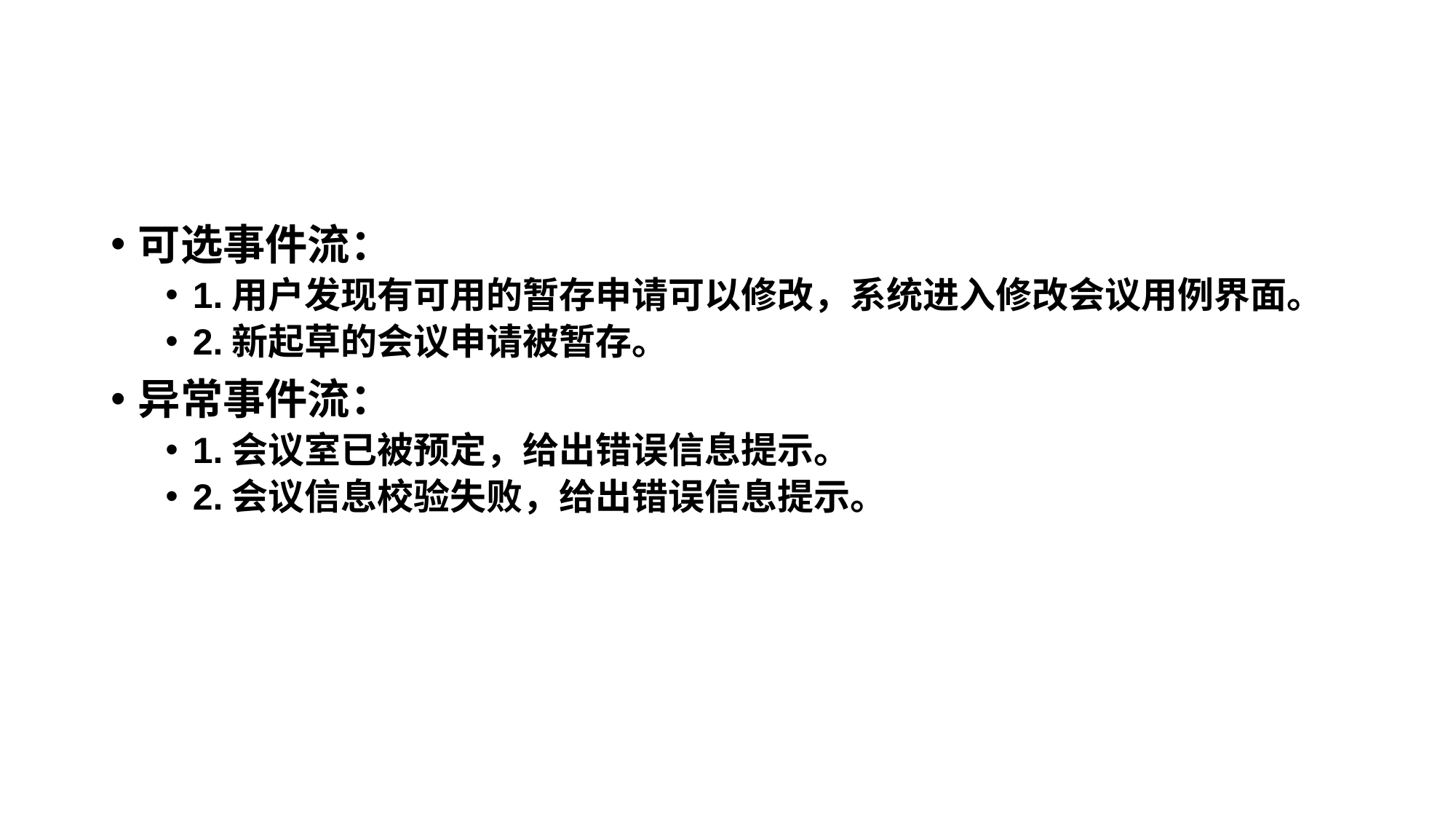

#
可选事件流：
1.用户发现有可用的暂存申请可以修改，系统进入修改会议用例界面。
2.新起草的会议申请被暂存。
异常事件流：
1.会议室已被预定，给出错误信息提示。
2.会议信息校验失败，给出错误信息提示。